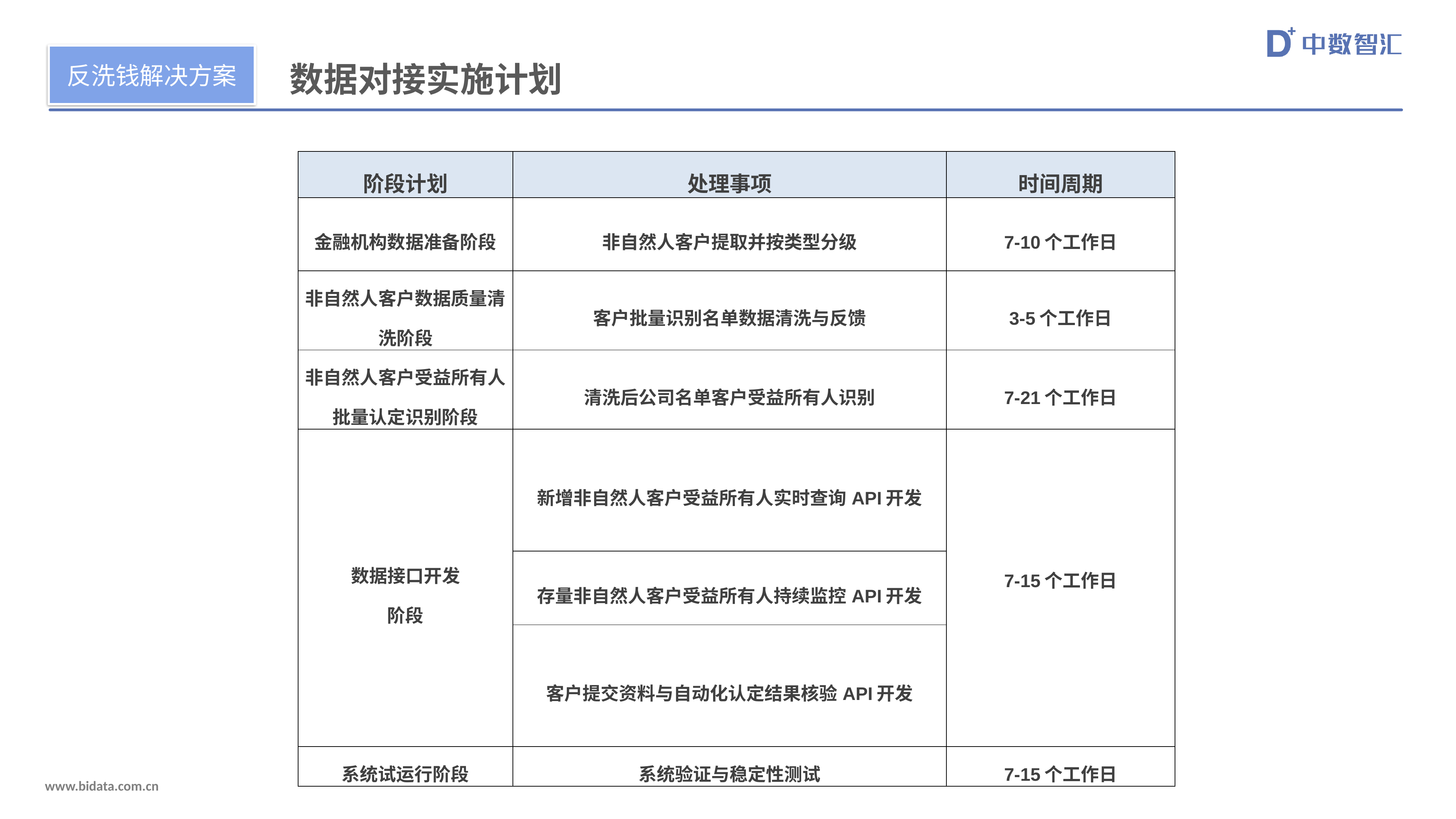

反洗钱解决方案
数据对接实施计划
| 阶段计划 | 处理事项 | 时间周期 |
| --- | --- | --- |
| 金融机构数据准备阶段 | 非自然人客户提取并按类型分级 | 7-10个工作日 |
| 非自然人客户数据质量清洗阶段 | 客户批量识别名单数据清洗与反馈 | 3-5个工作日 |
| 非自然人客户受益所有人批量认定识别阶段 | 清洗后公司名单客户受益所有人识别 | 7-21个工作日 |
| 数据接口开发 阶段 | 新增非自然人客户受益所有人实时查询API开发 | 7-15个工作日 |
|  | 存量非自然人客户受益所有人持续监控API开发 |  |
|  | 客户提交资料与自动化认定结果核验API开发 |  |
| 系统试运行阶段 | 系统验证与稳定性测试 | 7-15个工作日 |